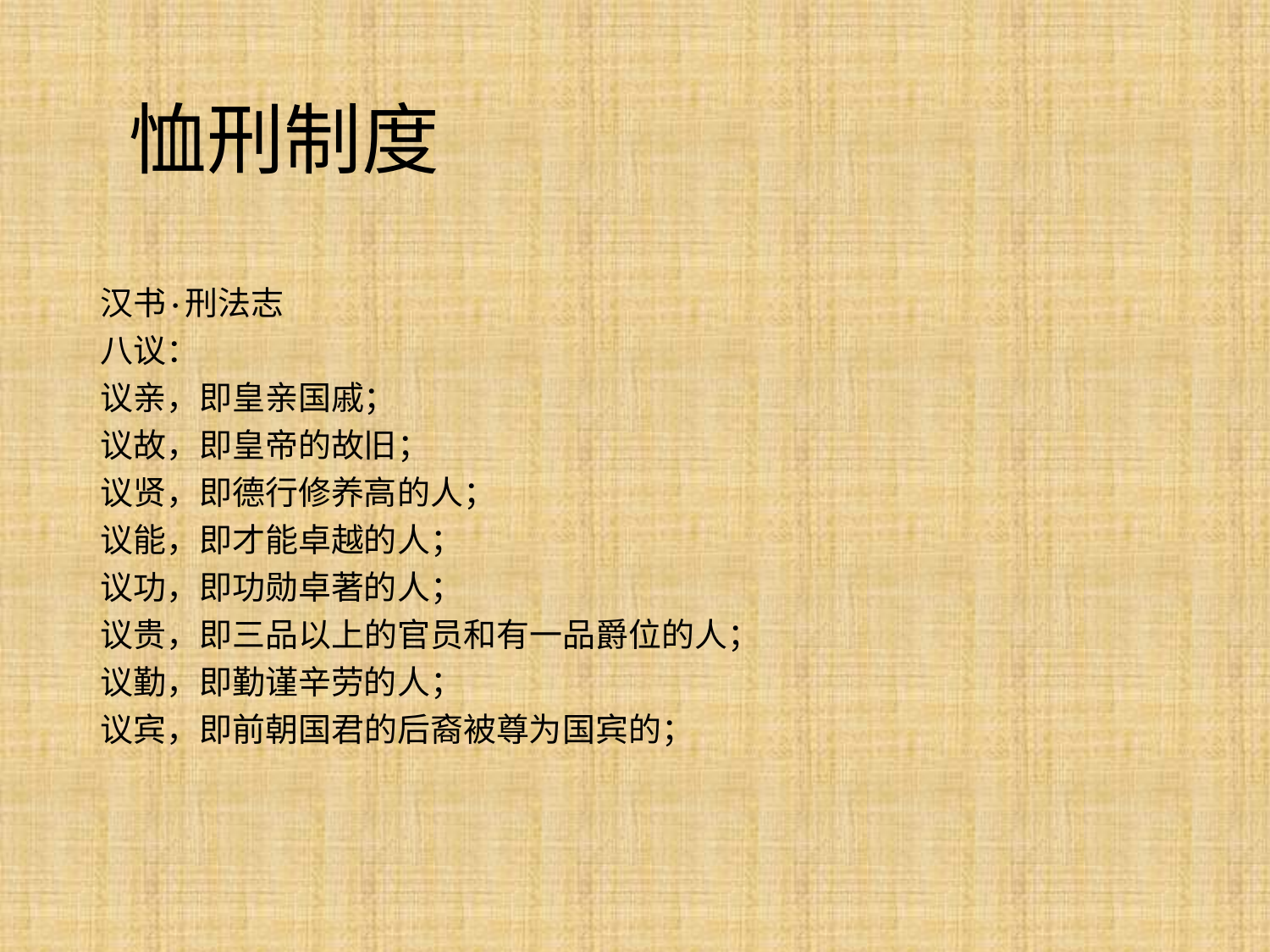

# 恤刑制度
汉书·刑法志
八议：
议亲，即皇亲国戚；
议故，即皇帝的故旧；
议贤，即德行修养高的人；
议能，即才能卓越的人；
议功，即功勋卓著的人；
议贵，即三品以上的官员和有一品爵位的人；
议勤，即勤谨辛劳的人；
议宾，即前朝国君的后裔被尊为国宾的；